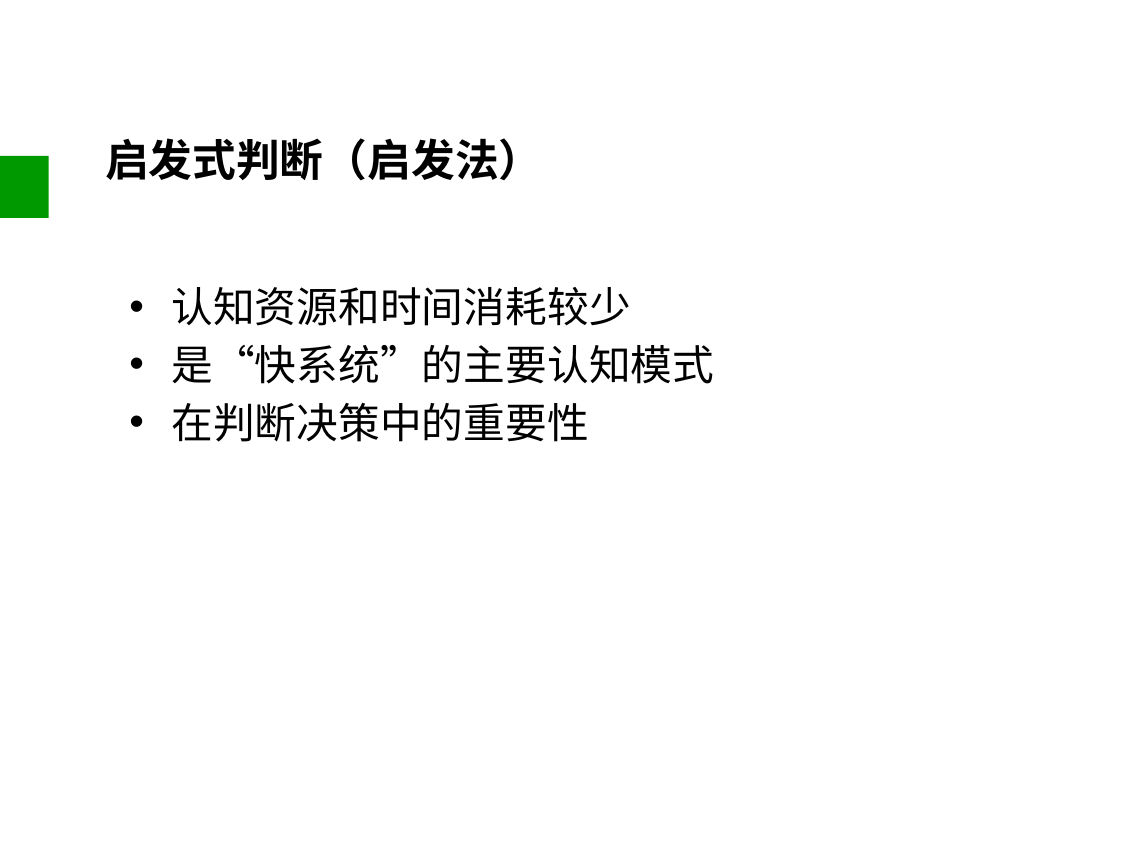

# 启发式判断（启发法）

认知资源和时间消耗较少
是“快系统”的主要认知模式
在判断决策中的重要性
16